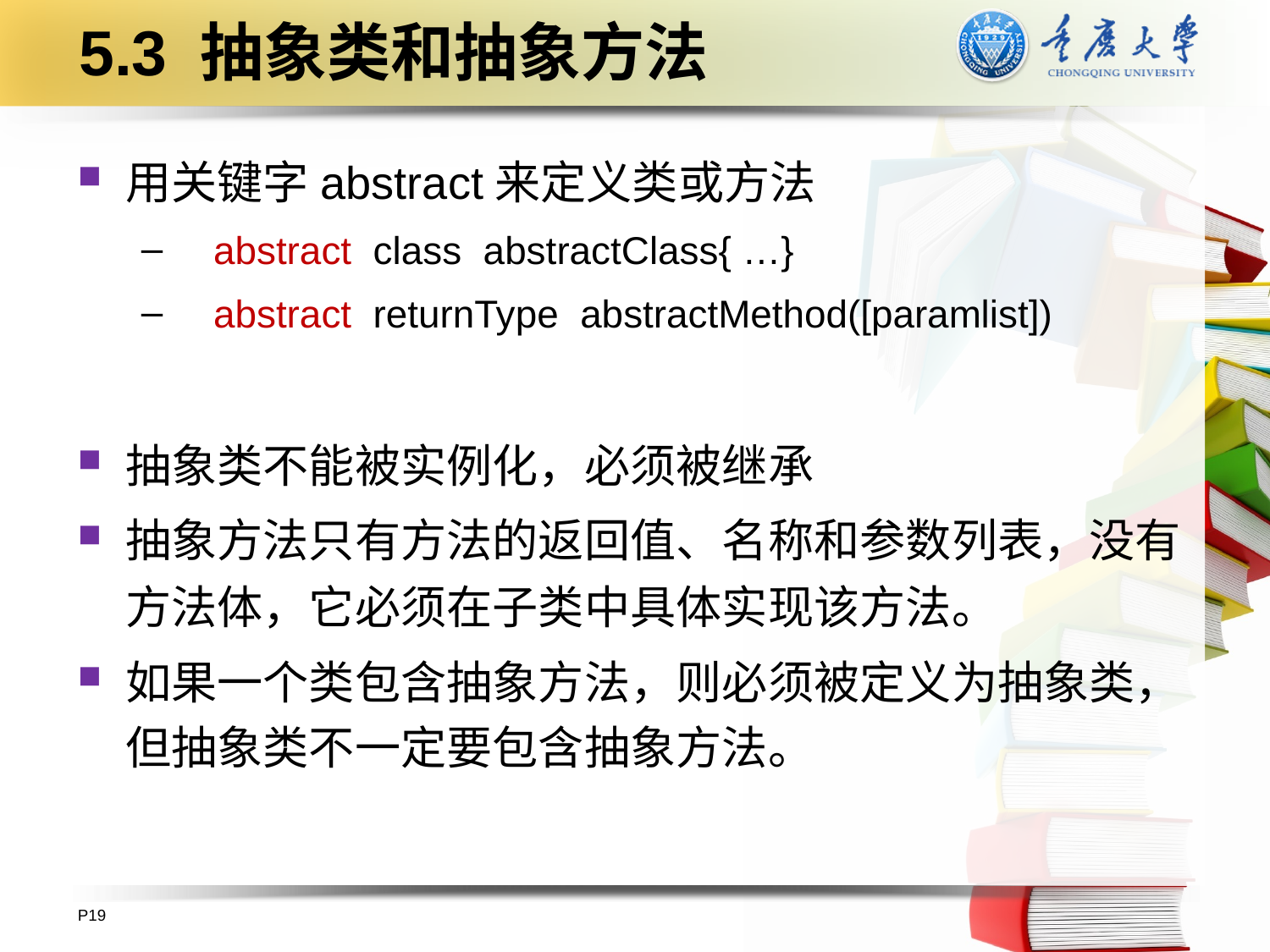

# 5.3 抽象类和抽象方法
用关键字abstract来定义类或方法
   abstract  class  abstractClass{ …}
   abstract  returnType  abstractMethod([paramlist])

抽象类不能被实例化，必须被继承
抽象方法只有方法的返回值、名称和参数列表，没有方法体，它必须在子类中具体实现该方法。
如果一个类包含抽象方法，则必须被定义为抽象类，但抽象类不一定要包含抽象方法。

P19